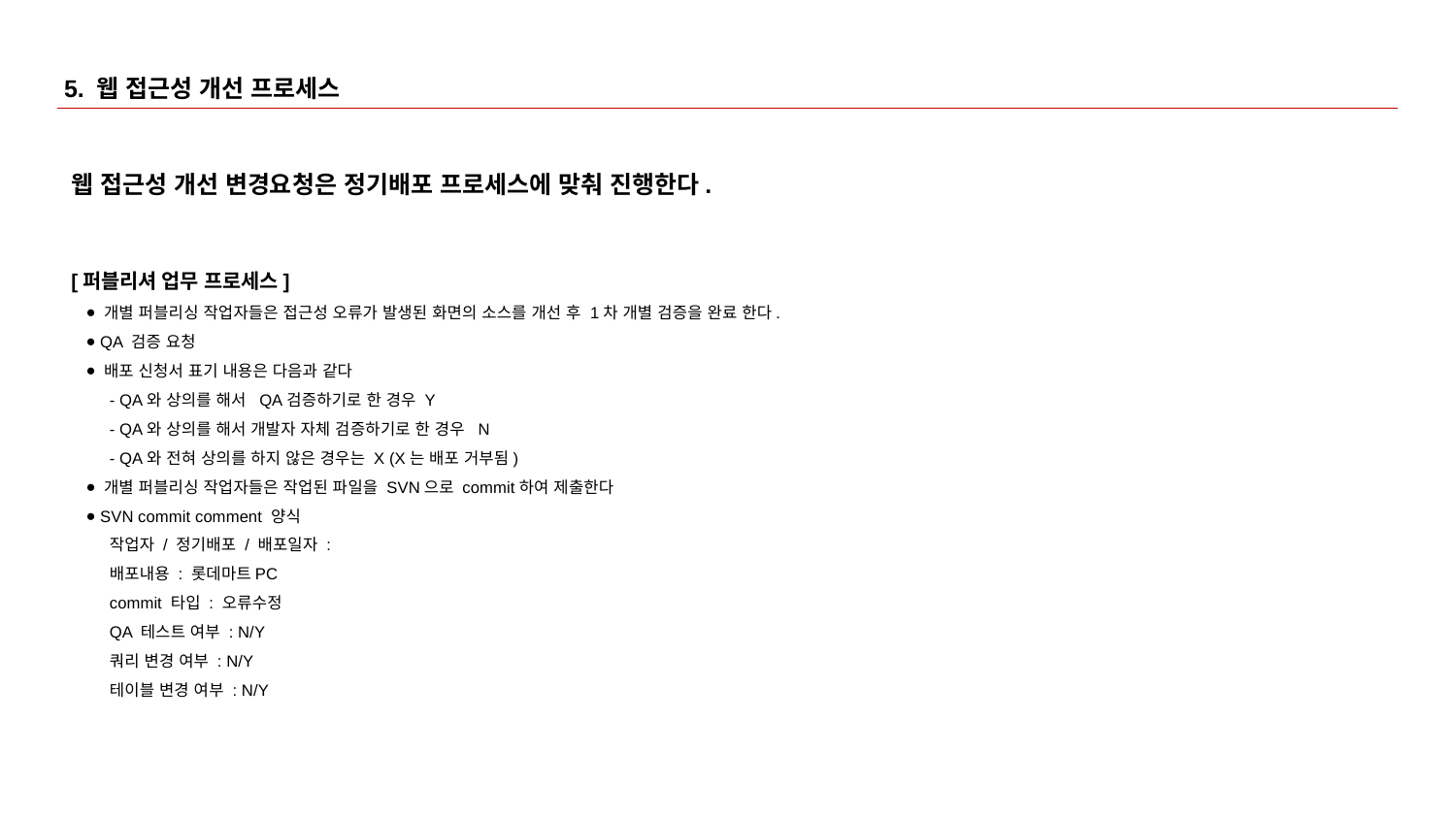

# 5. 웹 접근성 개선 프로세스
웹 접근성 개선 변경요청은 정기배포 프로세스에 맞춰 진행한다.

[퍼블리셔 업무 프로세스]
 개별 퍼블리싱 작업자들은 접근성 오류가 발생된 화면의 소스를 개선 후 1차 개별 검증을 완료 한다.
 QA 검증 요청
 배포 신청서 표기 내용은 다음과 같다
- QA와 상의를 해서  QA검증하기로 한 경우 Y
- QA와 상의를 해서 개발자 자체 검증하기로 한 경우  N
- QA와 전혀 상의를 하지 않은 경우는 X (X는 배포 거부됨)
 개별 퍼블리싱 작업자들은 작업된 파일을 SVN으로 commit하여 제출한다
 SVN commit comment 양식
작업자 / 정기배포 / 배포일자 :
배포내용 : 롯데마트PC
commit 타입 : 오류수정
QA 테스트 여부 : N/Y
쿼리 변경 여부 : N/Y
테이블 변경 여부 : N/Y